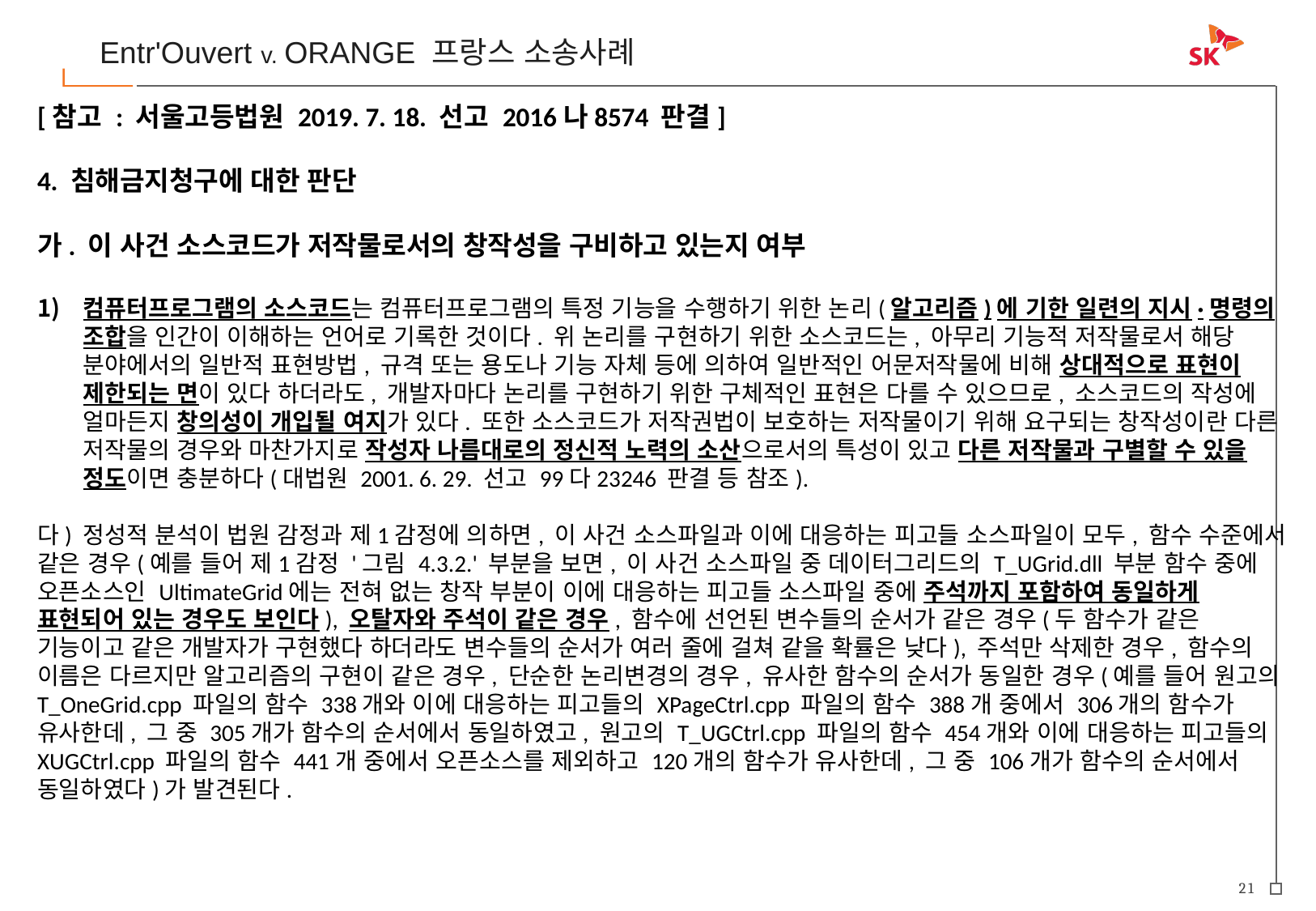

Entr'Ouvert v. ORANGE 프랑스 소송사례
[참고 : 서울고등법원 2019. 7. 18. 선고 2016나8574 판결]

4. 침해금지청구에 대한 판단

가. 이 사건 소스코드가 저작물로서의 창작성을 구비하고 있는지 여부

컴퓨터프로그램의 소스코드는 컴퓨터프로그램의 특정 기능을 수행하기 위한 논리(알고리즘)에 기한 일련의 지시·명령의 조합을 인간이 이해하는 언어로 기록한 것이다. 위 논리를 구현하기 위한 소스코드는, 아무리 기능적 저작물로서 해당 분야에서의 일반적 표현방법, 규격 또는 용도나 기능 자체 등에 의하여 일반적인 어문저작물에 비해 상대적으로 표현이 제한되는 면이 있다 하더라도, 개발자마다 논리를 구현하기 위한 구체적인 표현은 다를 수 있으므로, 소스코드의 작성에 얼마든지 창의성이 개입될 여지가 있다. 또한 소스코드가 저작권법이 보호하는 저작물이기 위해 요구되는 창작성이란 다른 저작물의 경우와 마찬가지로 작성자 나름대로의 정신적 노력의 소산으로서의 특성이 있고 다른 저작물과 구별할 수 있을 정도이면 충분하다(대법원 2001. 6. 29. 선고 99다23246 판결 등 참조).

다) 정성적 분석이 법원 감정과 제1감정에 의하면, 이 사건 소스파일과 이에 대응하는 피고들 소스파일이 모두, 함수 수준에서 같은 경우(예를 들어 제1감정 '그림 4.3.2.' 부분을 보면, 이 사건 소스파일 중 데이터그리드의 T_UGrid.dll 부분 함수 중에 오픈소스인 UltimateGrid에는 전혀 없는 창작 부분이 이에 대응하는 피고들 소스파일 중에 주석까지 포함하여 동일하게 표현되어 있는 경우도 보인다), 오탈자와 주석이 같은 경우, 함수에 선언된 변수들의 순서가 같은 경우(두 함수가 같은 기능이고 같은 개발자가 구현했다 하더라도 변수들의 순서가 여러 줄에 걸쳐 같을 확률은 낮다), 주석만 삭제한 경우, 함수의 이름은 다르지만 알고리즘의 구현이 같은 경우, 단순한 논리변경의 경우, 유사한 함수의 순서가 동일한 경우(예를 들어 원고의 T_OneGrid.cpp 파일의 함수 338개와 이에 대응하는 피고들의 XPageCtrl.cpp 파일의 함수 388개 중에서 306개의 함수가 유사한데, 그 중 305개가 함수의 순서에서 동일하였고, 원고의 T_UGCtrl.cpp 파일의 함수 454개와 이에 대응하는 피고들의 XUGCtrl.cpp 파일의 함수 441개 중에서 오픈소스를 제외하고 120개의 함수가 유사한데, 그 중 106개가 함수의 순서에서 동일하였다)가 발견된다.